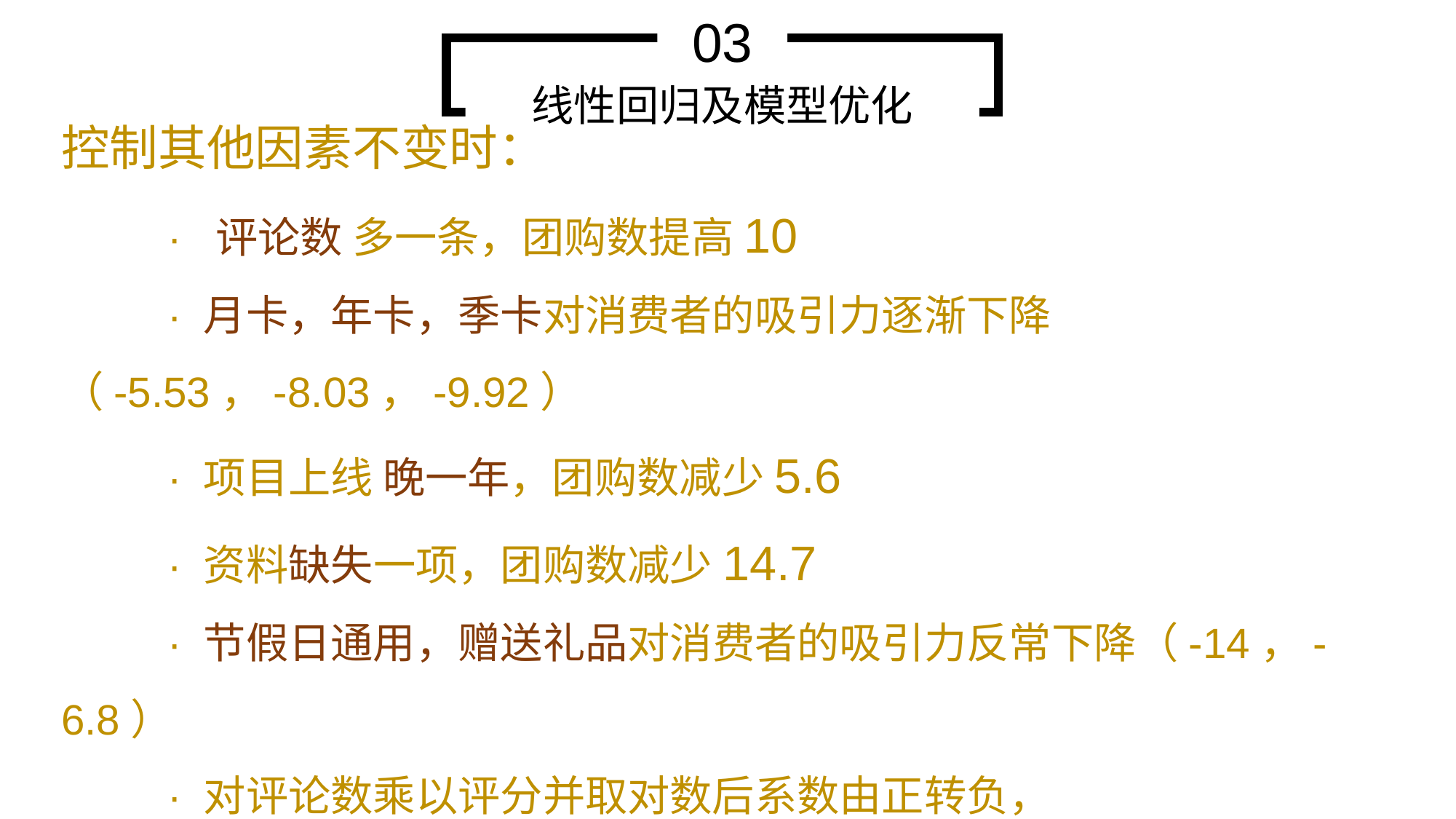

03

线性回归及模型优化
控制其他因素不变时：
         ·  评论数 多一条，团购数提高10
         · 月卡，年卡，季卡对消费者的吸引力逐渐下降
（-5.53，-8.03，-9.92）
         · 项目上线 晚一年，团购数减少5.6
         · 资料缺失一项，团购数减少14.7
         · 节假日通用，赠送礼品对消费者的吸引力反常下降（-14，-6.8）
         · 对评论数乘以评分并取对数后系数由正转负，
也反映了在健身房数据中 “评论数高的项目评分低” 这一有趣的现象